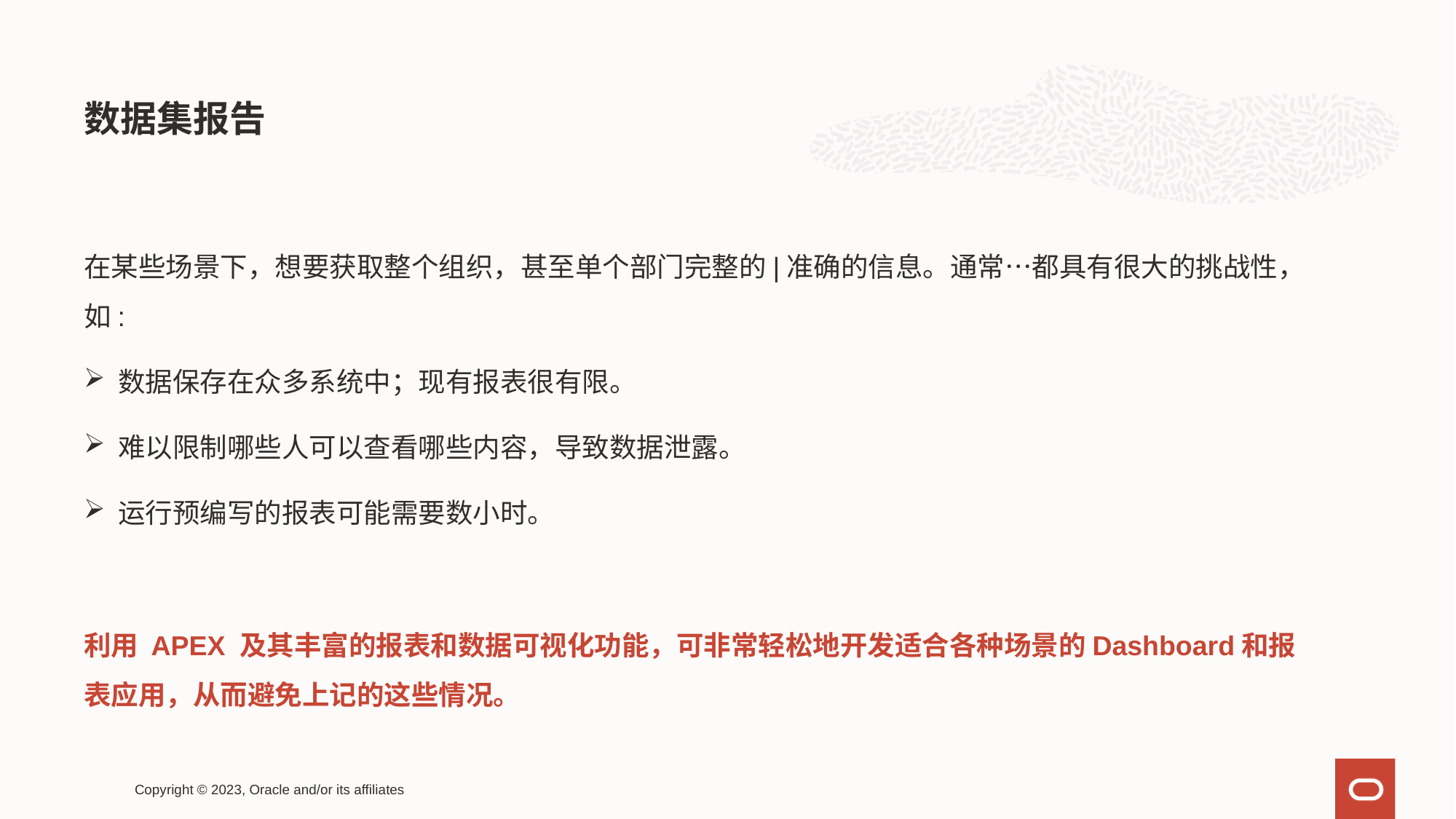

数据集报告
在某些场景下，想要获取整个组织，甚至单个部门完整的|准确的信息。通常…都具有很大的挑战性，如:
数据保存在众多系统中；现有报表很有限。
难以限制哪些人可以查看哪些内容，导致数据泄露。
运行预编写的报表可能需要数小时。

利用 APEX 及其丰富的报表和数据可视化功能，可非常轻松地开发适合各种场景的Dashboard和报表应用，从而避免上记的这些情况。
Copyright © 2023, Oracle and/or its affiliates